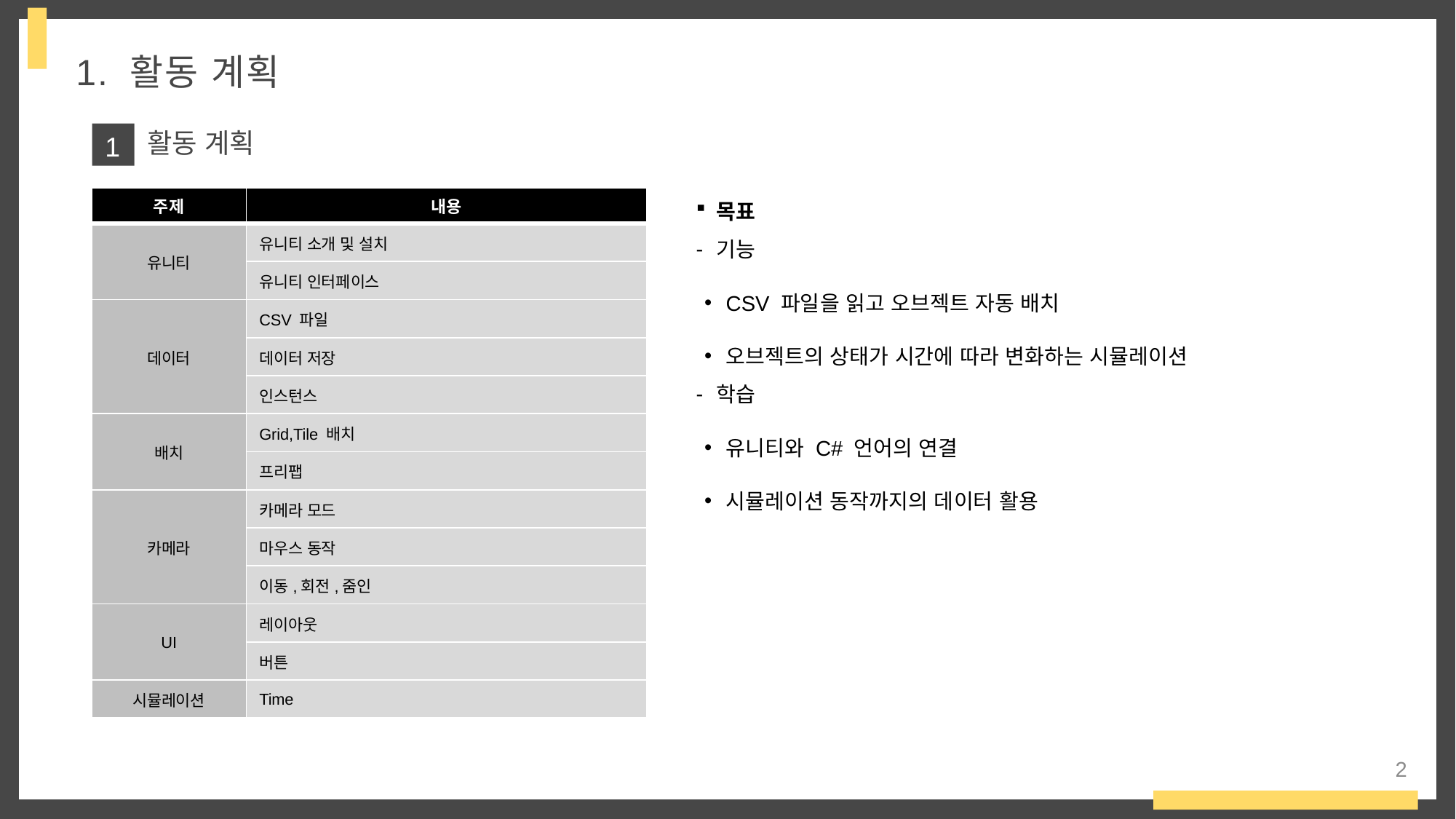

1. 활동 계획
활동 계획
1
목표
기능
CSV 파일을 읽고 오브젝트 자동 배치
오브젝트의 상태가 시간에 따라 변화하는 시뮬레이션
학습
유니티와 C# 언어의 연결
시뮬레이션 동작까지의 데이터 활용
| 주제 | 내용 |
| --- | --- |
| 유니티 | 유니티 소개 및 설치 |
|  | 유니티 인터페이스 |
| 데이터 | CSV 파일 |
|  | 데이터 저장 |
|  | 인스턴스 |
| 배치 | Grid,Tile 배치 |
|  | 프리팹 |
| 카메라 | 카메라 모드 |
|  | 마우스 동작 |
|  | 이동,회전,줌인 |
| UI | 레이아웃 |
|  | 버튼 |
| 시뮬레이션 | Time |